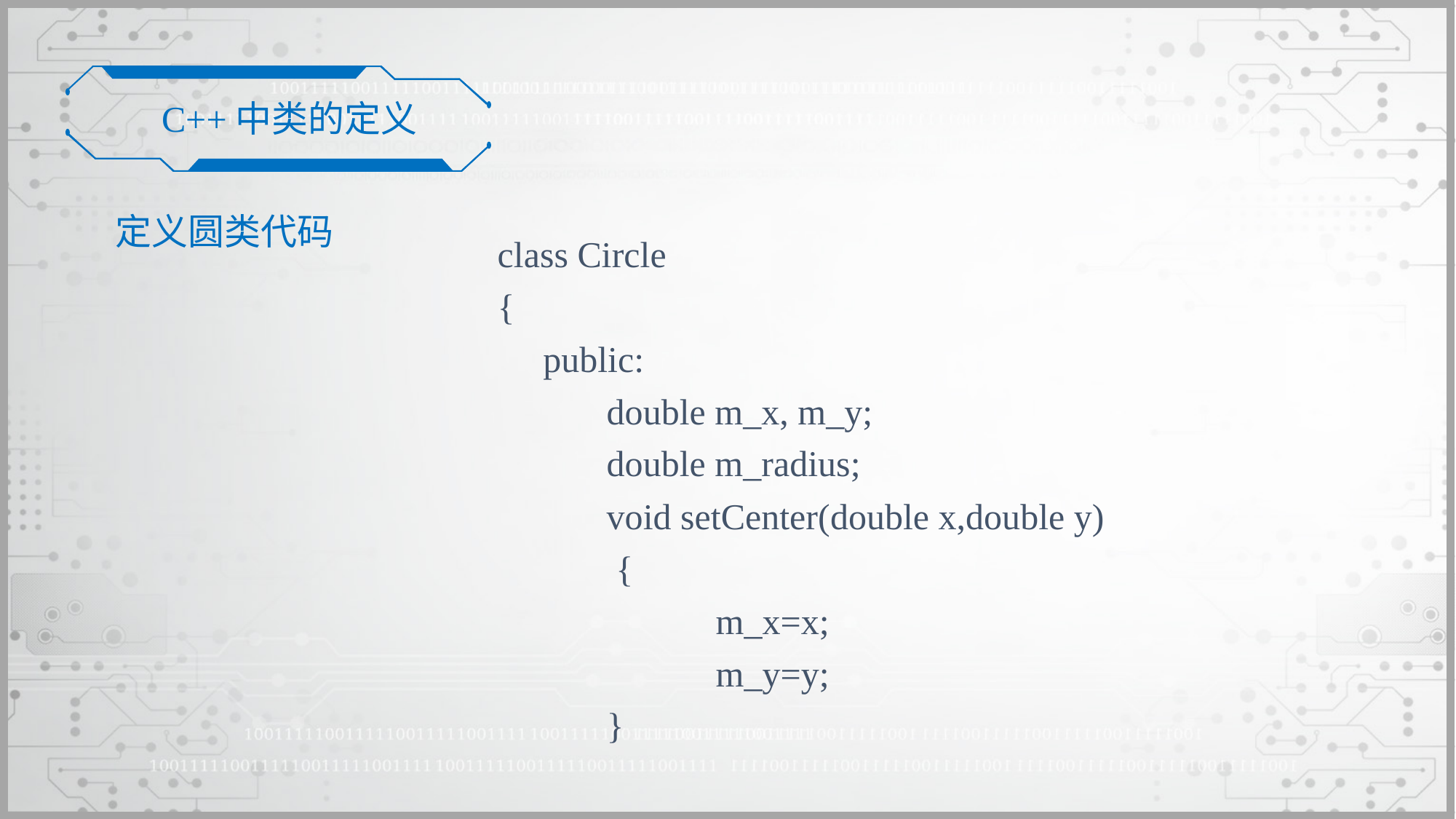

C++中类的定义
定义圆类代码
class Circle
{
     public:
	double m_x, m_y;
	double m_radius;
	void setCenter(double x,double y)
	 {
		m_x=x;
		m_y=y;
	}